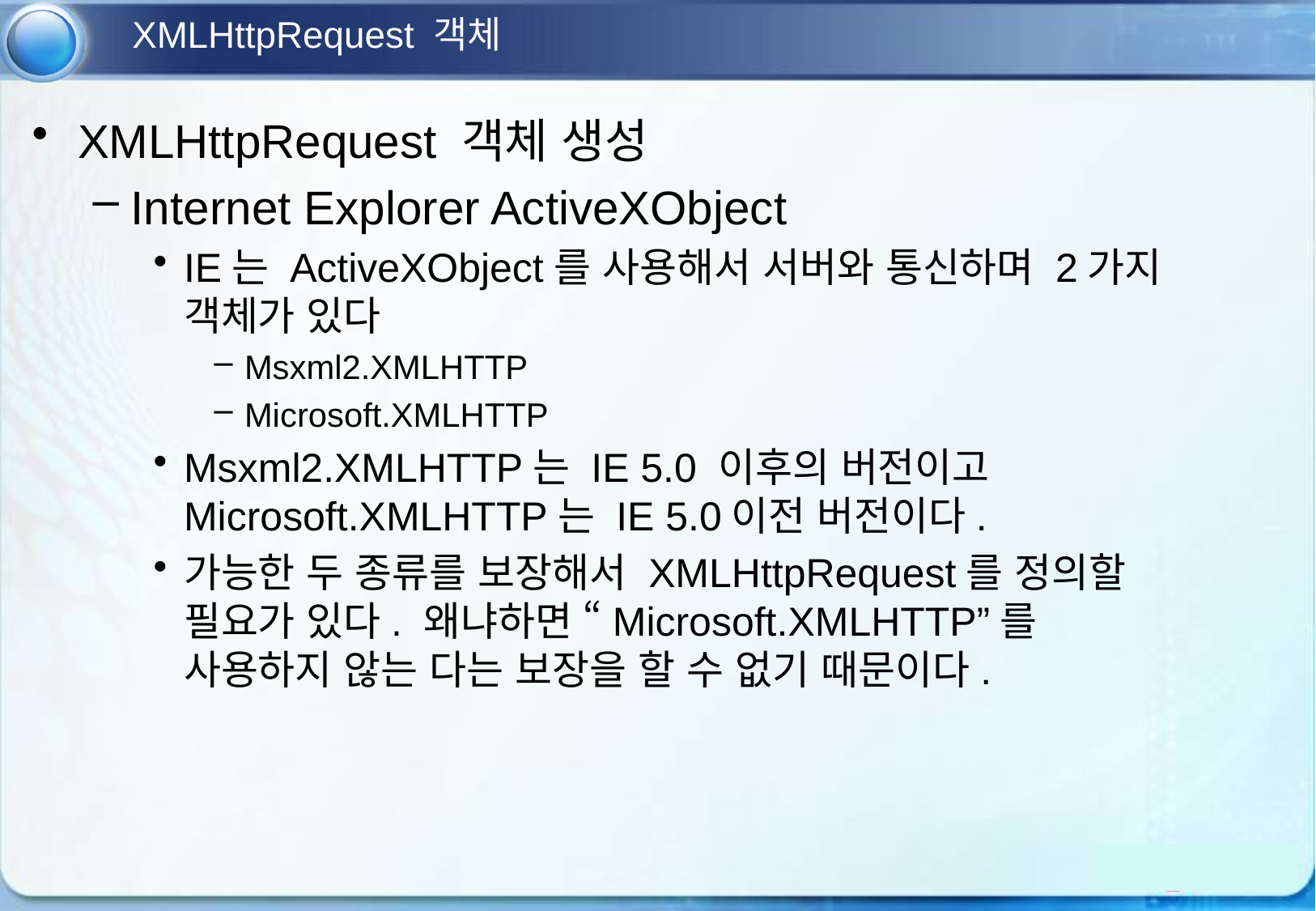

XMLHttpRequest 객체
XMLHttpRequest 객체 생성
Internet Explorer ActiveXObject
IE는 ActiveXObject를 사용해서 서버와 통신하며 2가지 객체가 있다
Msxml2.XMLHTTP
Microsoft.XMLHTTP
Msxml2.XMLHTTP는 IE 5.0 이후의 버전이고 Microsoft.XMLHTTP는 IE 5.0이전 버전이다.
가능한 두 종류를 보장해서 XMLHttpRequest를 정의할 필요가 있다. 왜냐하면 “Microsoft.XMLHTTP”를 사용하지 않는 다는 보장을 할 수 없기 때문이다.